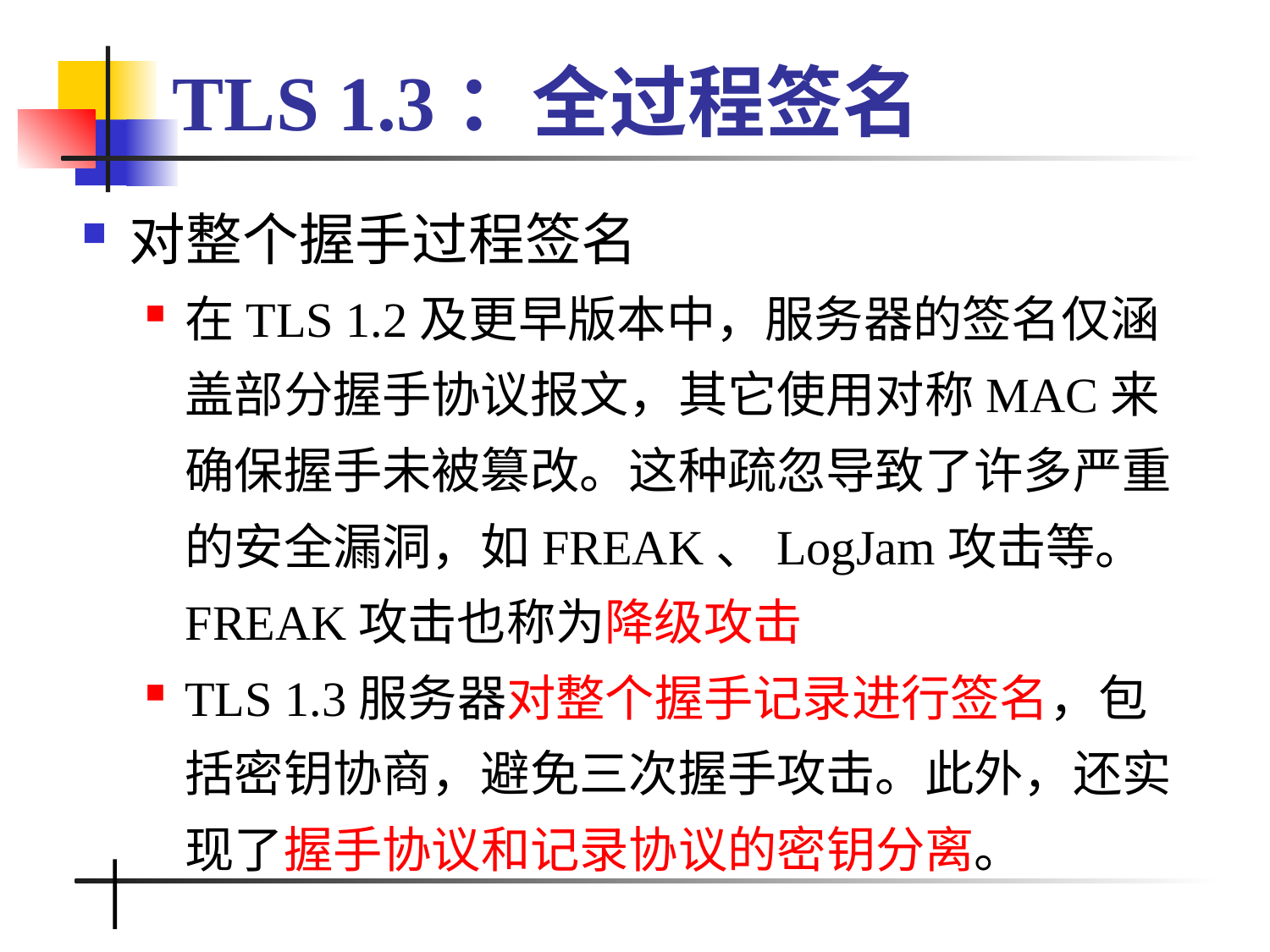

# TLS 1.3：全过程签名
对整个握手过程签名
在TLS 1.2及更早版本中，服务器的签名仅涵盖部分握手协议报文，其它使用对称MAC来确保握手未被篡改。这种疏忽导致了许多严重的安全漏洞，如FREAK、LogJam攻击等。FREAK攻击也称为降级攻击
TLS 1.3服务器对整个握手记录进行签名，包括密钥协商，避免三次握手攻击。此外，还实现了握手协议和记录协议的密钥分离。